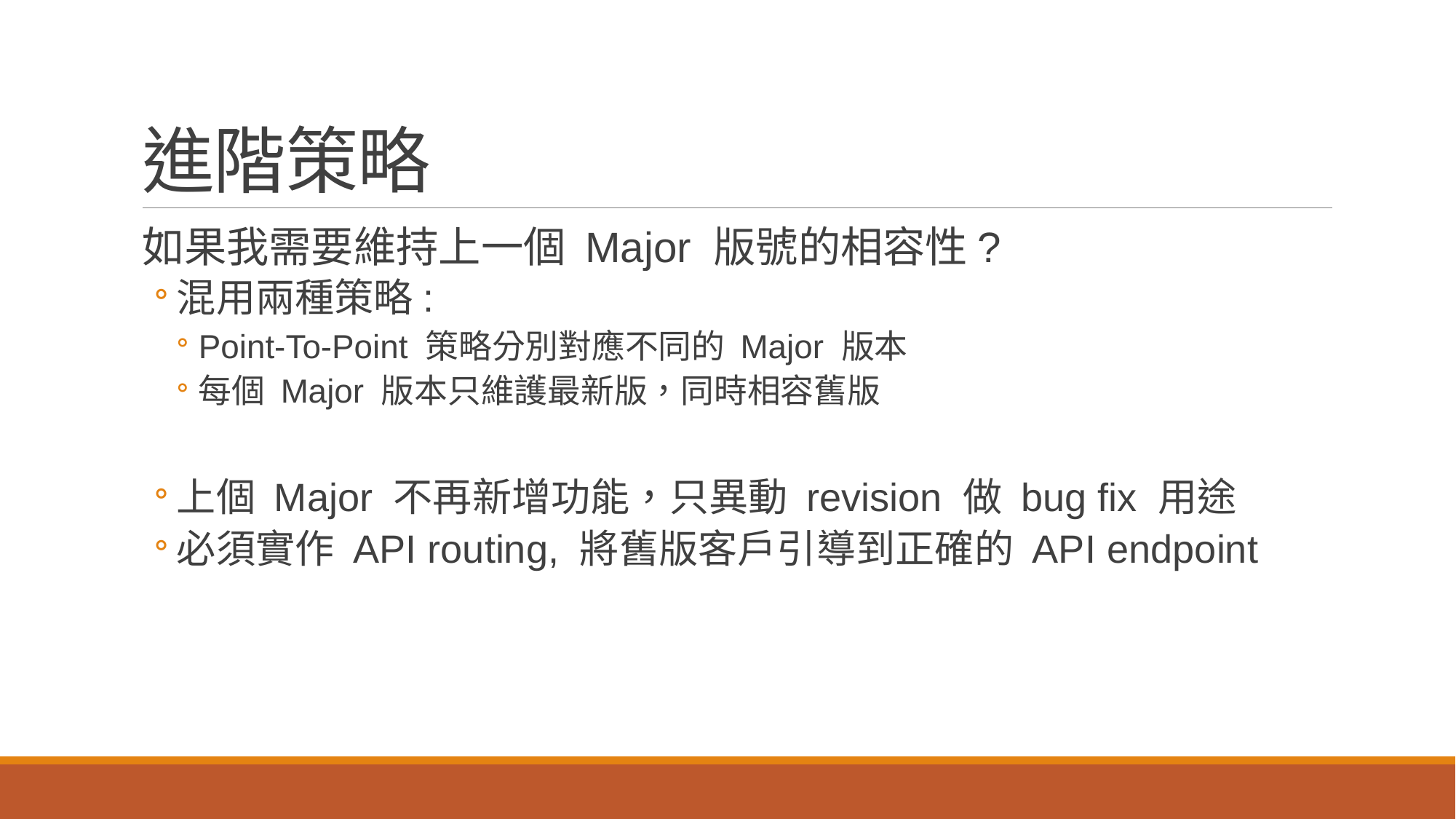

# 進階策略
如果我需要維持上一個 Major 版號的相容性?
混用兩種策略:
Point-To-Point 策略分別對應不同的 Major 版本
每個 Major 版本只維護最新版，同時相容舊版

上個 Major 不再新增功能，只異動 revision 做 bug fix 用途
必須實作 API routing, 將舊版客戶引導到正確的 API endpoint